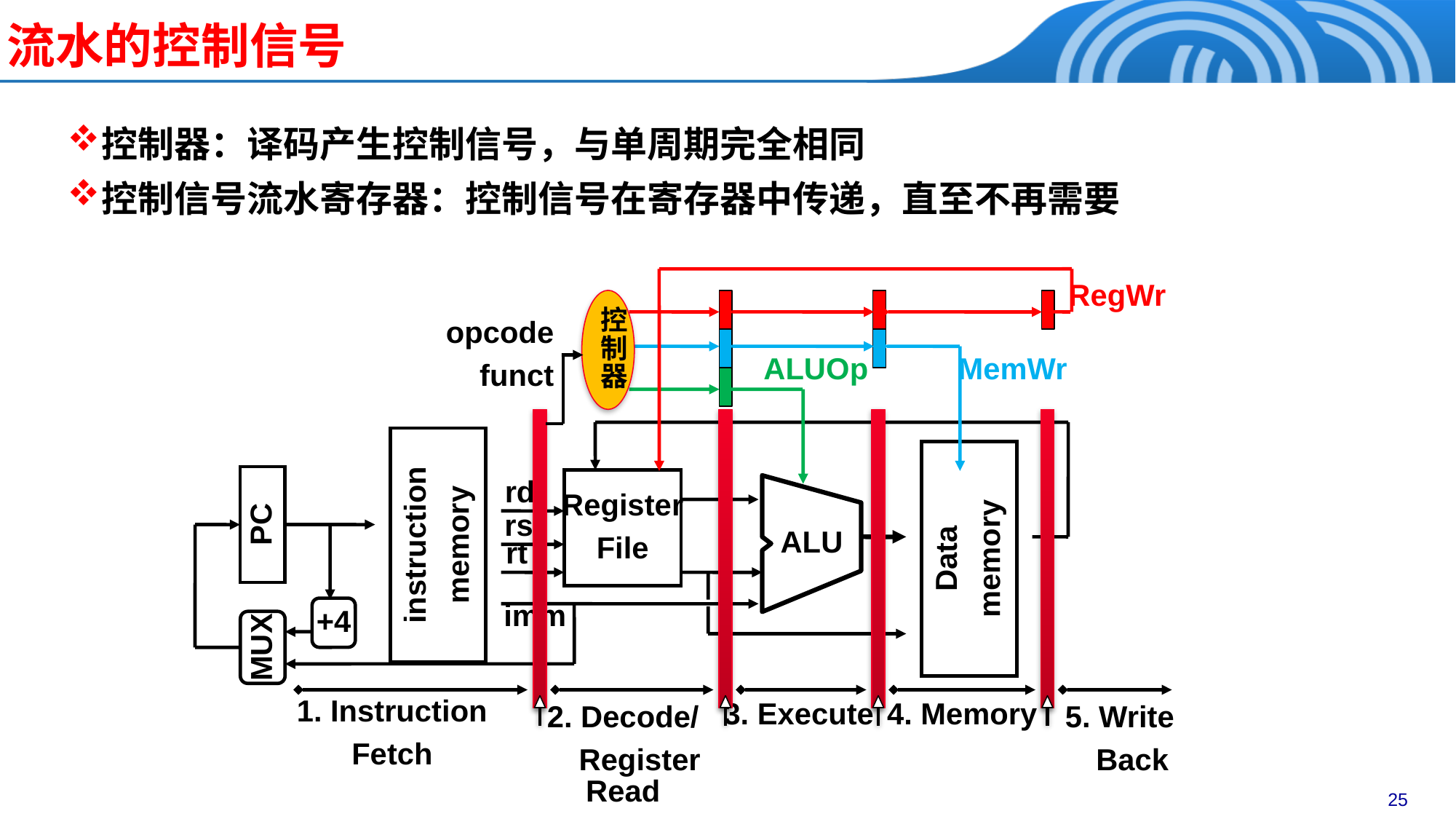

流水的控制信号
控制器：译码产生控制信号，与单周期完全相同
控制信号流水寄存器：控制信号在寄存器中传递，直至不再需要

RegWr
控制器

opcode
funct

ALUOp
MemWr

Register
File
rd
ALU

instruction
memory

rs
PC

Data
memory

rt

imm
+4

MUX

1. Instruction
Fetch

3. Execute

4. Memory

5. Write
   Back

2. Decode/
    Register Read